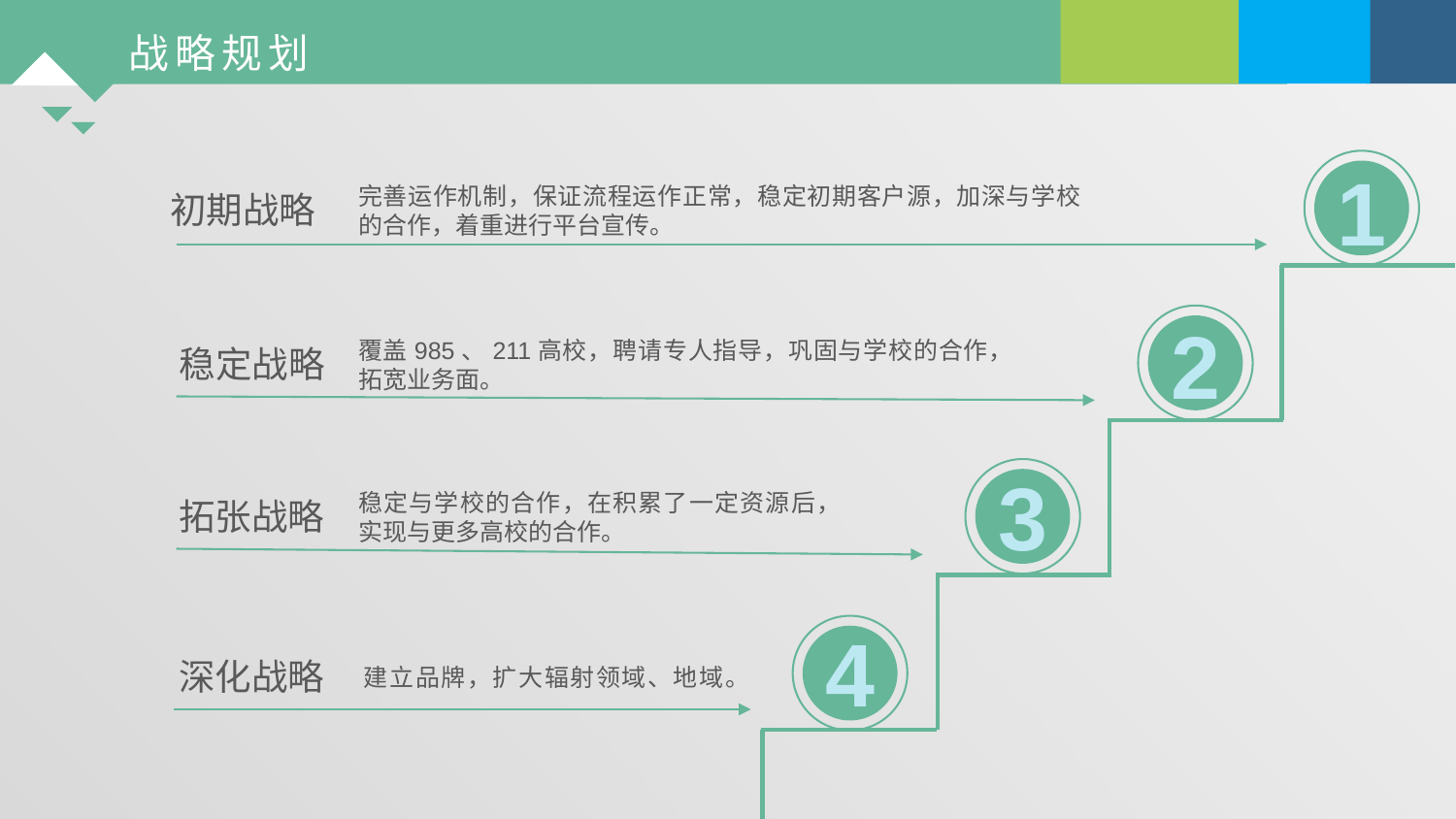

1

完善运作机制，保证流程运作正常，稳定初期客户源，加深与学校的合作，着重进行平台宣传。
初期战略
2

覆盖985、211高校，聘请专人指导，巩固与学校的合作，拓宽业务面。
稳定战略
3

稳定与学校的合作，在积累了一定资源后，实现与更多高校的合作。
拓张战略
4

深化战略
建立品牌，扩大辐射领域、地域。